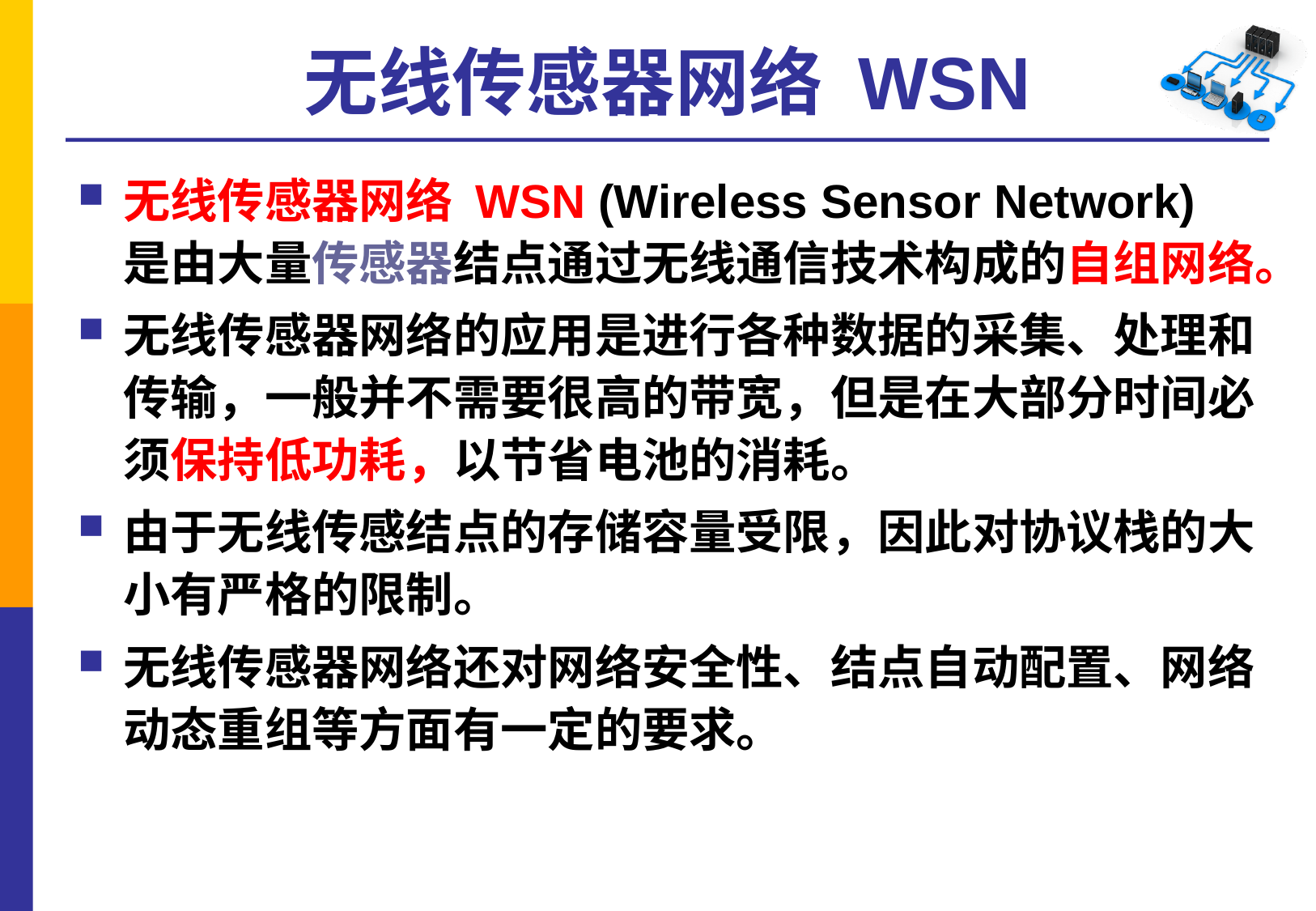

# 无线传感器网络 WSN
无线传感器网络 WSN (Wireless Sensor Network) 是由大量传感器结点通过无线通信技术构成的自组网络。
无线传感器网络的应用是进行各种数据的采集、处理和传输，一般并不需要很高的带宽，但是在大部分时间必须保持低功耗，以节省电池的消耗。
由于无线传感结点的存储容量受限，因此对协议栈的大小有严格的限制。
无线传感器网络还对网络安全性、结点自动配置、网络动态重组等方面有一定的要求。